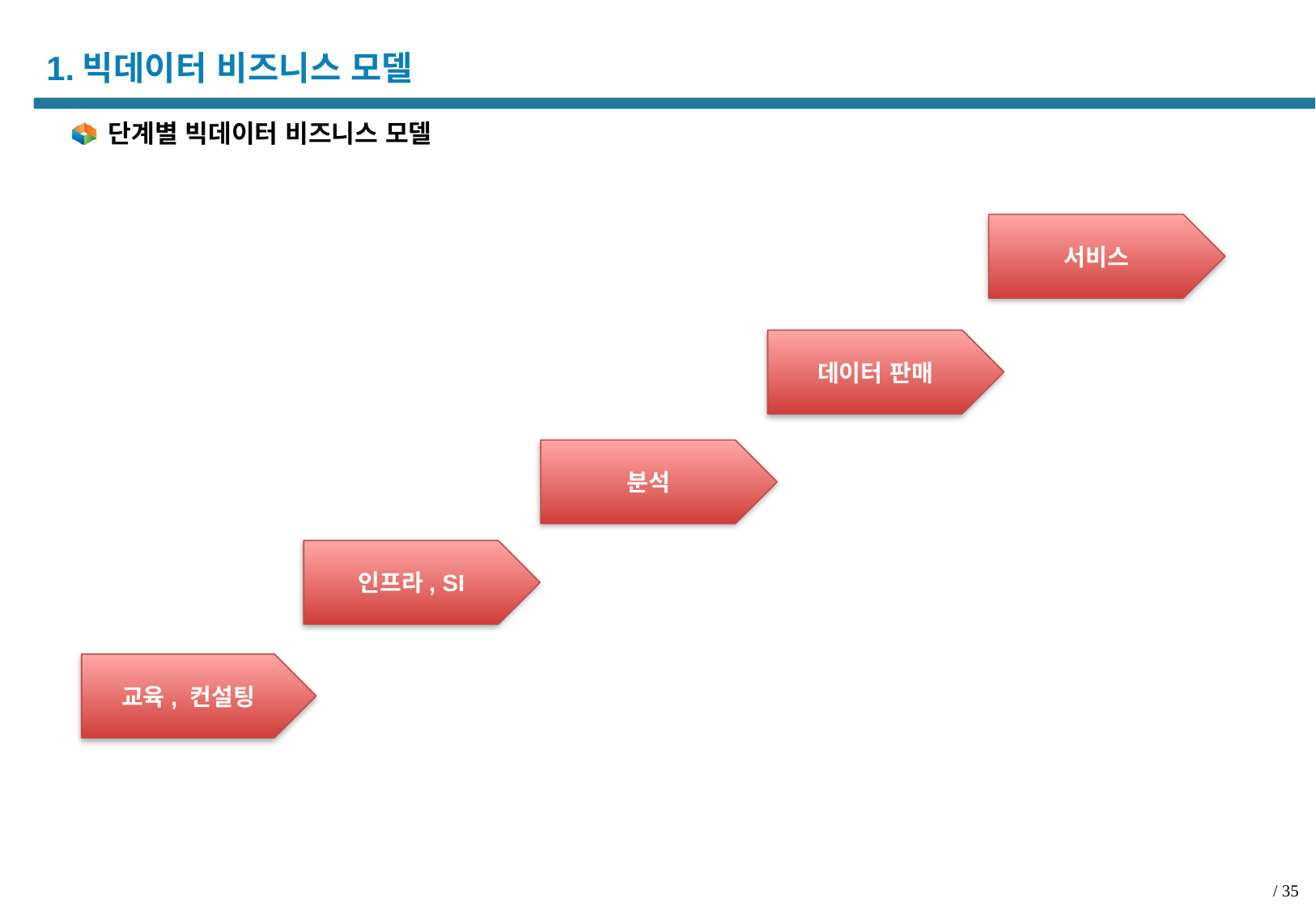

# 1.빅데이터 비즈니스 모델
단계별 빅데이터 비즈니스 모델
서비스
데이터 판매
분석
인프라, SI
교육, 컨설팅
/ 35